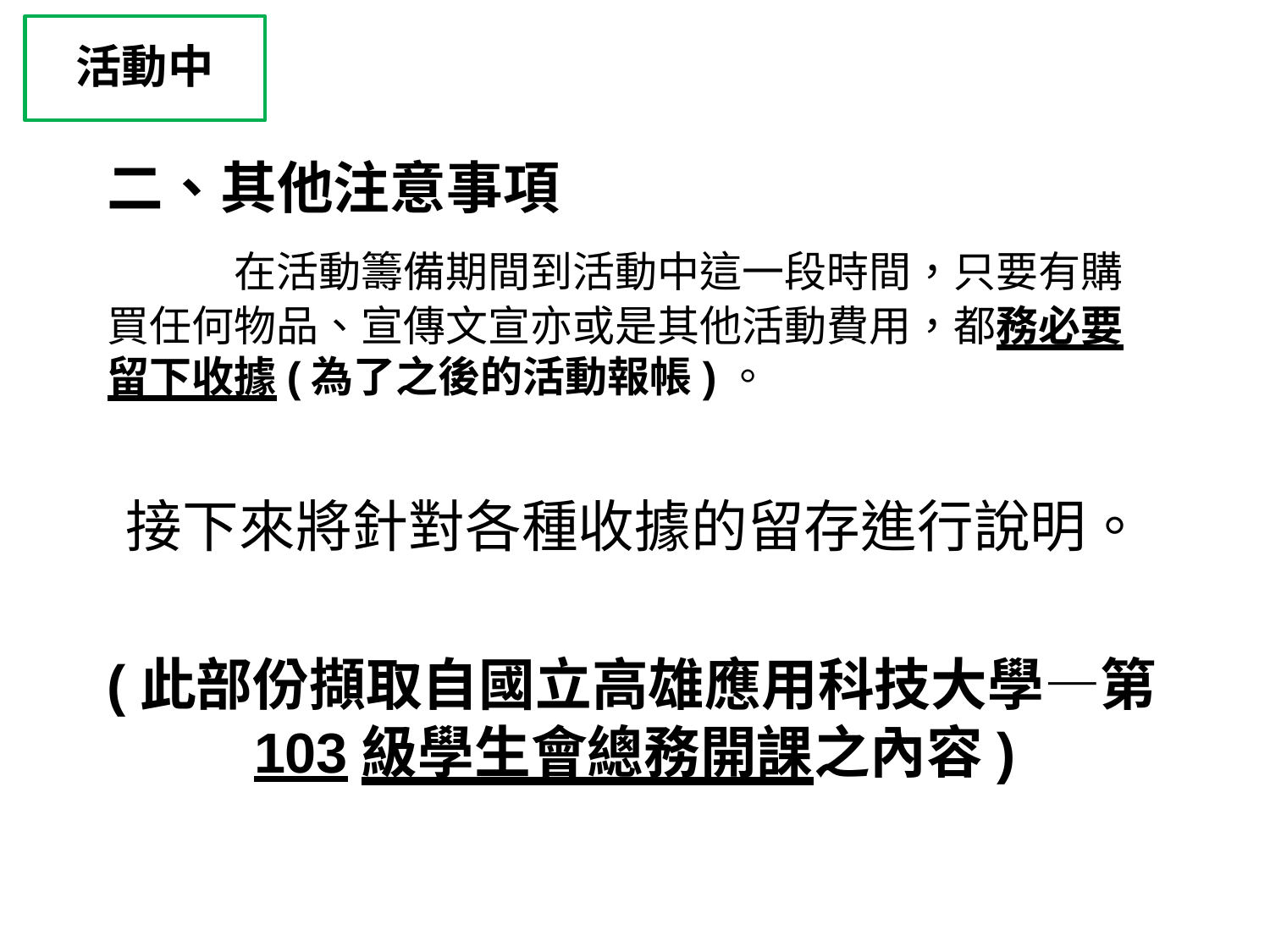

活動中
二、其他注意事項
	在活動籌備期間到活動中這一段時間，只要有購買任何物品、宣傳文宣亦或是其他活動費用，都務必要留下收據(為了之後的活動報帳)。

接下來將針對各種收據的留存進行說明。

(此部份擷取自國立高雄應用科技大學—第103級學生會總務開課之內容)